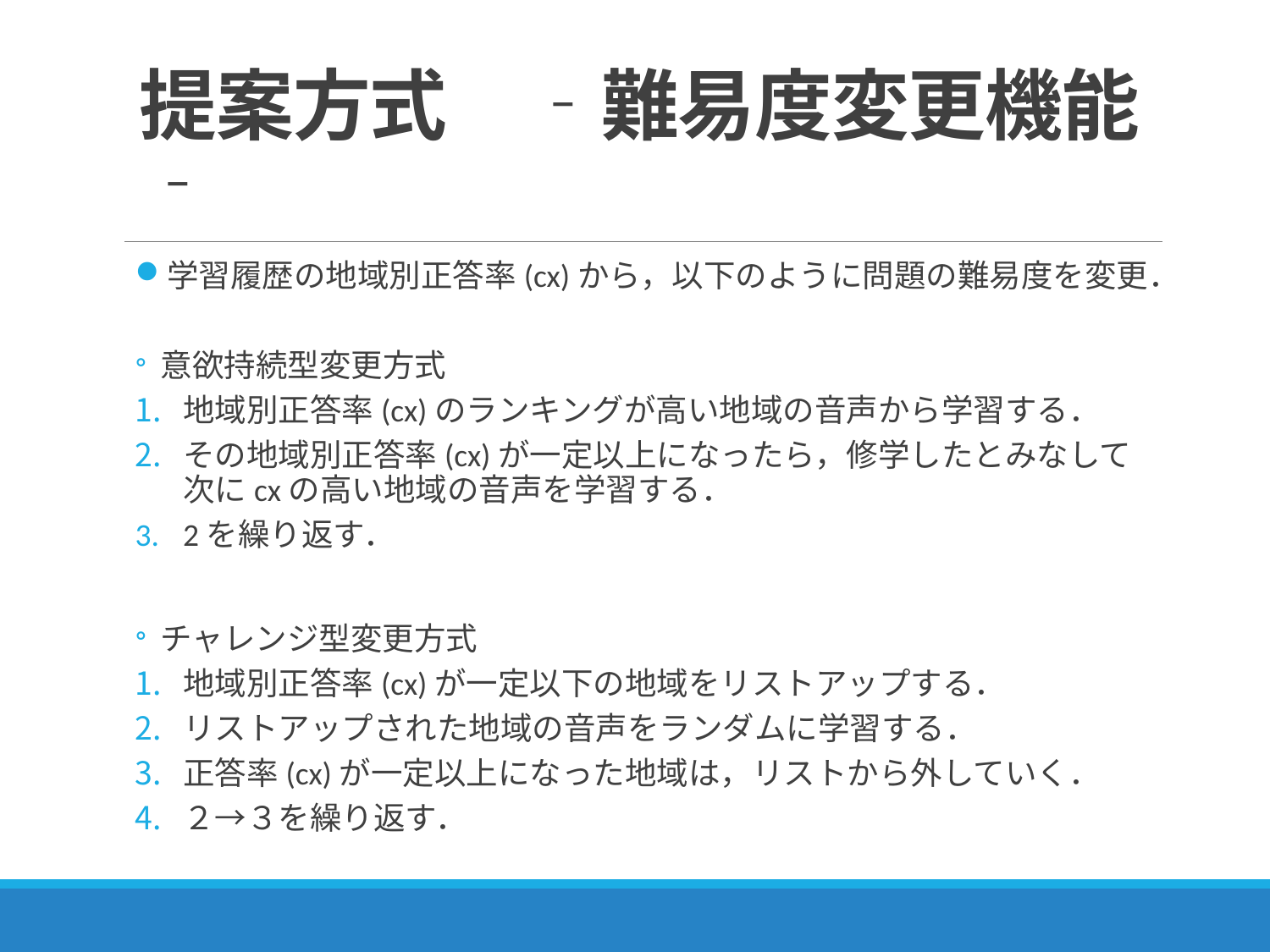

# 提案方式　‐難易度変更機能‐
学習履歴の地域別正答率(cx)から，以下のように問題の難易度を変更．

意欲持続型変更方式
地域別正答率(cx)のランキングが高い地域の音声から学習する．
その地域別正答率(cx)が一定以上になったら，修学したとみなして　　次にcxの高い地域の音声を学習する．
2を繰り返す．

チャレンジ型変更方式
地域別正答率(cx)が一定以下の地域をリストアップする．
リストアップされた地域の音声をランダムに学習する．
正答率(cx)が一定以上になった地域は，リストから外していく．
２→３を繰り返す．

59